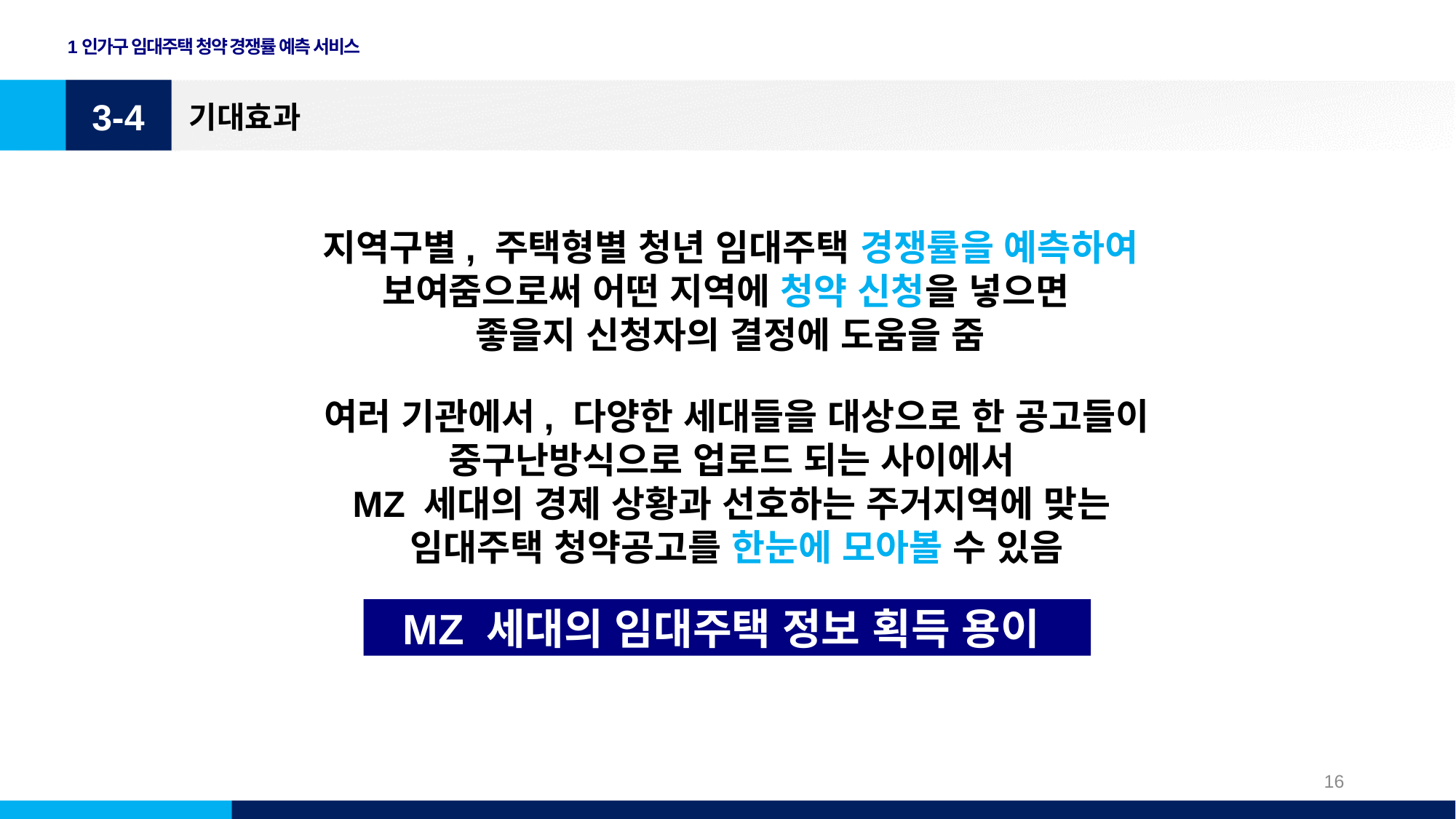

1인가구 임대주택 청약 경쟁률 예측 서비스
3-4
기대효과
지역구별, 주택형별 청년 임대주택 경쟁률을 예측하여 보여줌으로써 어떤 지역에 청약 신청을 넣으면
좋을지 신청자의 결정에 도움을 줌
여러 기관에서, 다양한 세대들을 대상으로 한 공고들이 중구난방식으로 업로드 되는 사이에서
MZ 세대의 경제 상황과 선호하는 주거지역에 맞는
임대주택 청약공고를 한눈에 모아볼 수 있음
MZ 세대의 임대주택 정보 획득 용이
16